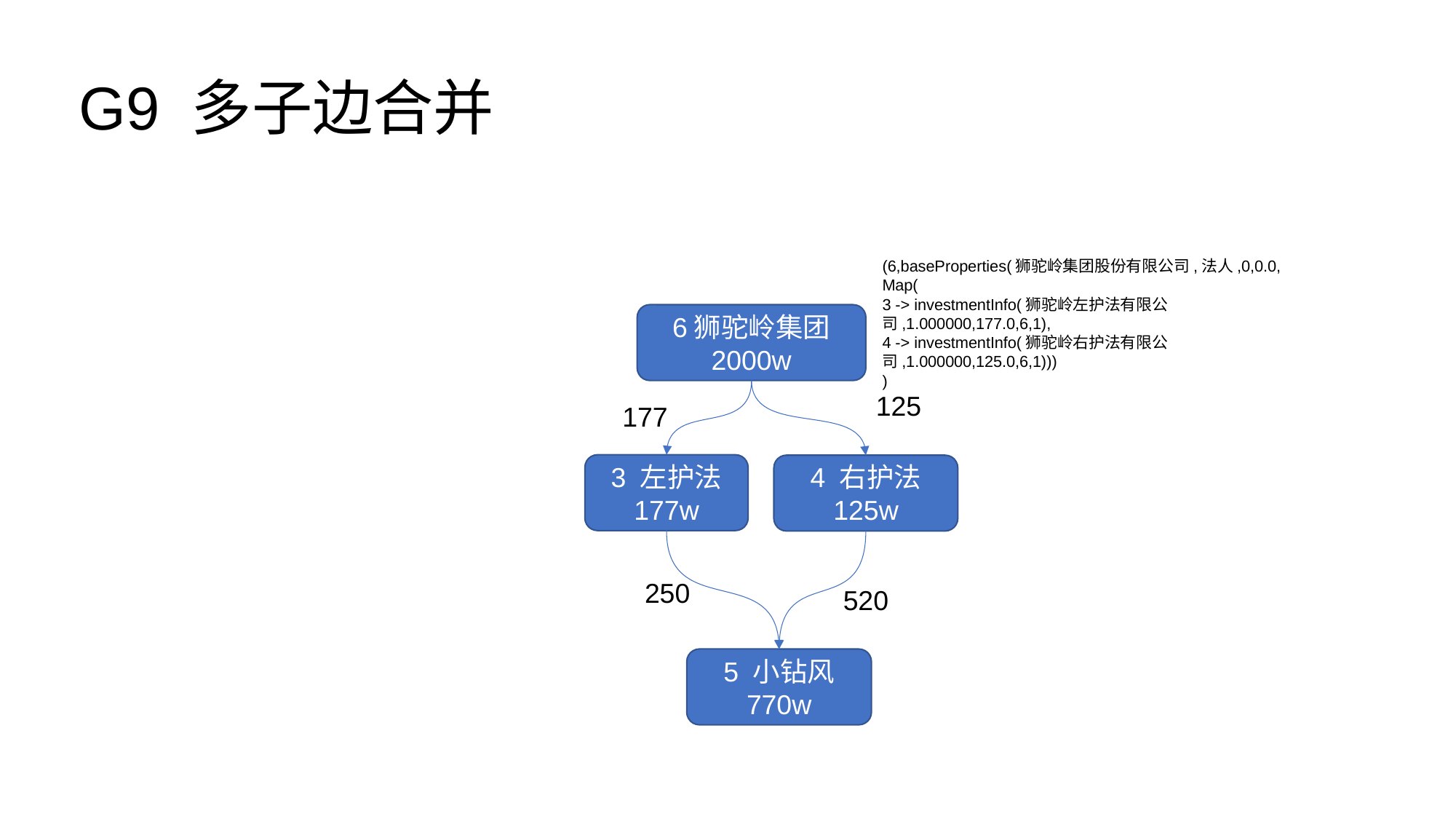

G9 多子边合并
(6,baseProperties(狮驼岭集团股份有限公司,法人,0,0.0,
Map(
3 -> investmentInfo(狮驼岭左护法有限公司,1.000000,177.0,6,1),
4 -> investmentInfo(狮驼岭右护法有限公司,1.000000,125.0,6,1)))
)
6狮驼岭集团
2000w
125
177
3 左护法
177w
4 右护法
125w
250
520
5 小钻风
770w